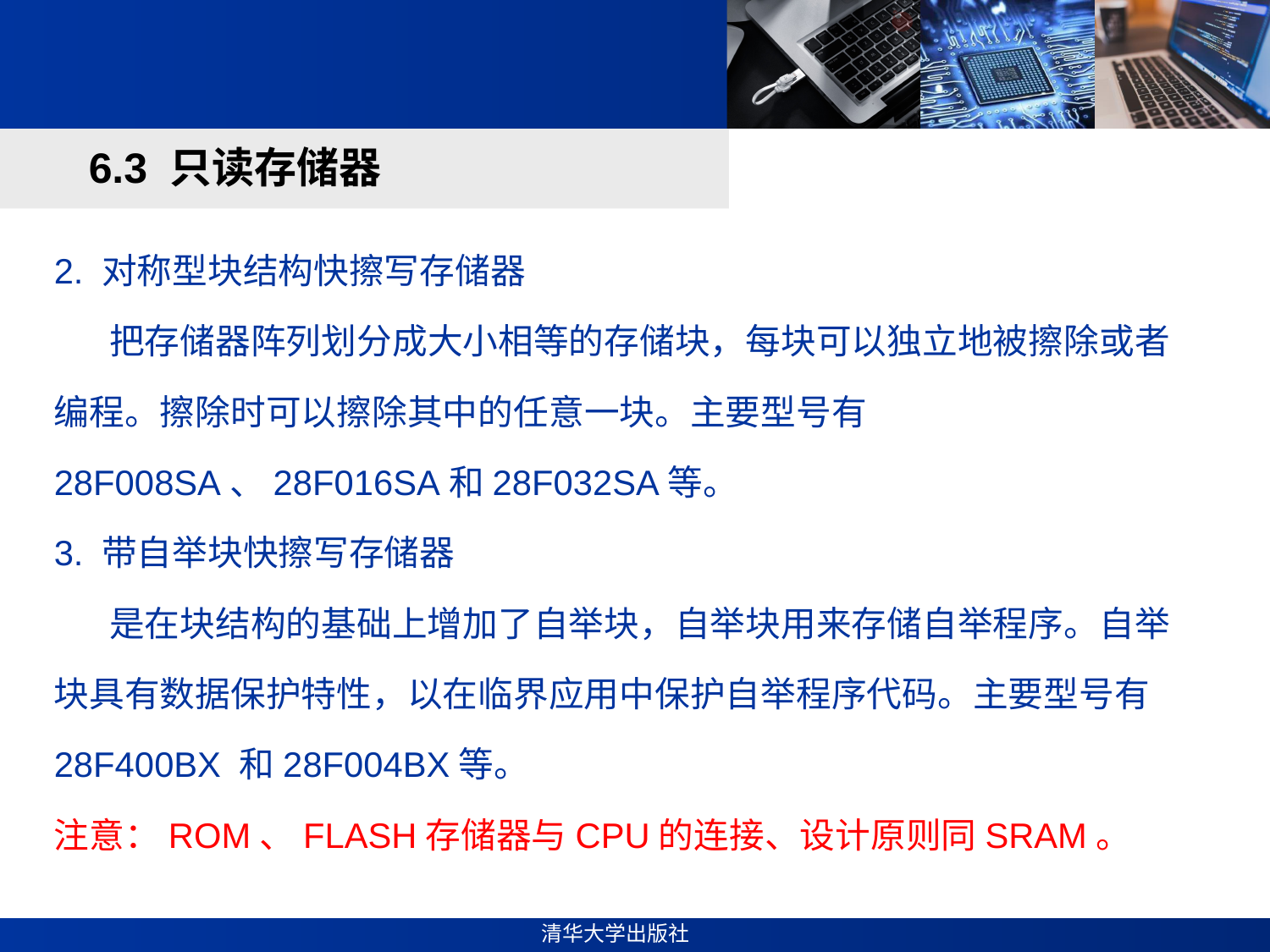

#
6.3 只读存储器
2. 对称型块结构快擦写存储器
      把存储器阵列划分成大小相等的存储块，每块可以独立地被擦除或者编程。擦除时可以擦除其中的任意一块。主要型号有28F008SA、28F016SA和28F032SA等。
3. 带自举块快擦写存储器
      是在块结构的基础上增加了自举块，自举块用来存储自举程序。自举块具有数据保护特性，以在临界应用中保护自举程序代码。主要型号有28F400BX 和28F004BX等。
注意：ROM、FLASH存储器与CPU的连接、设计原则同SRAM。